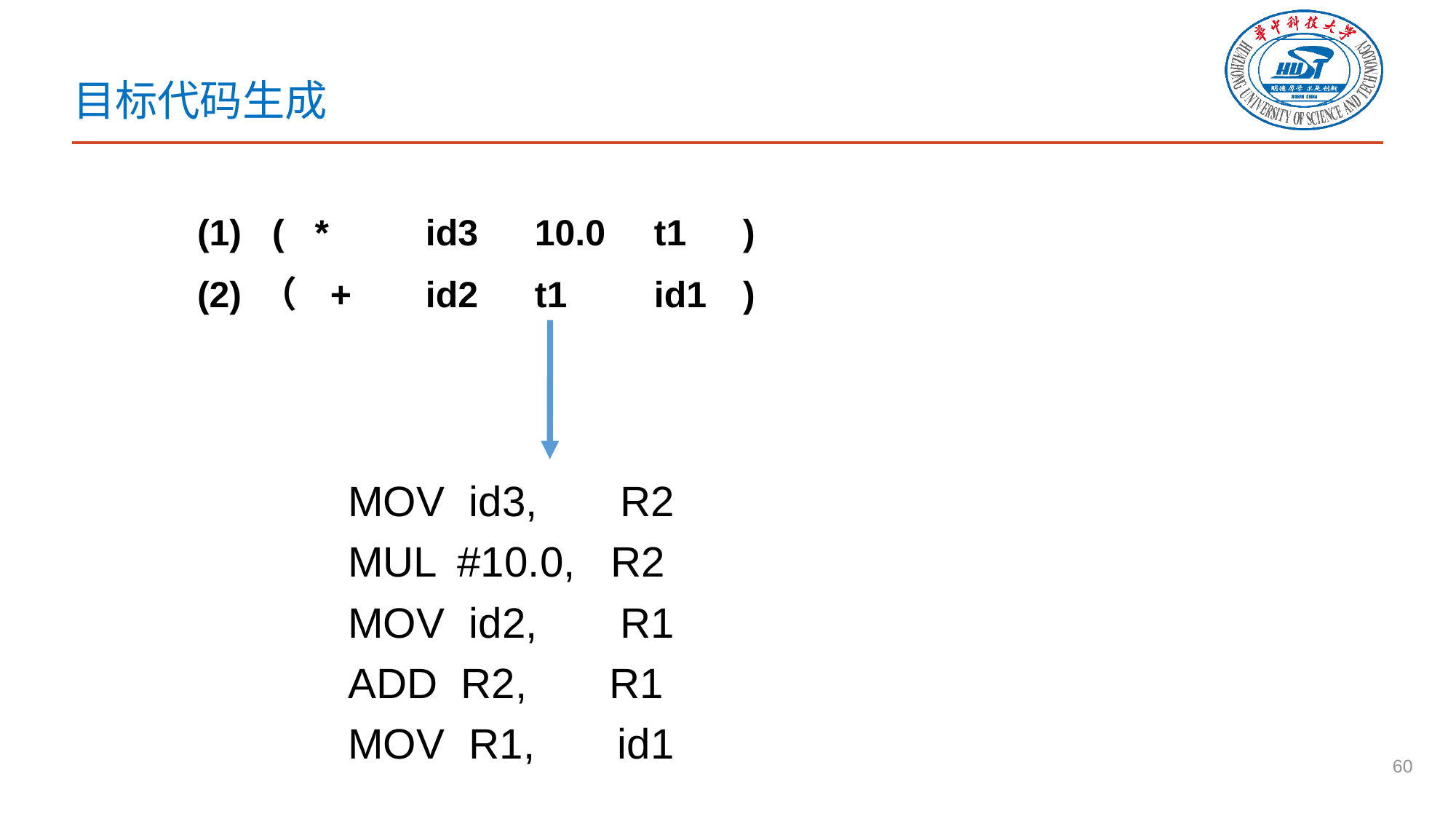

# 目标代码生成
(1)   (   *	 id3	 10.0	  t1	)
(2) （   +	 id2 	 t1	  id1	)
MOV	 id3,       R2
MUL 	#10.0,   R2
MOV	 id2,       R1
ADD  R2,       R1
MOV	 R1,       id1
60